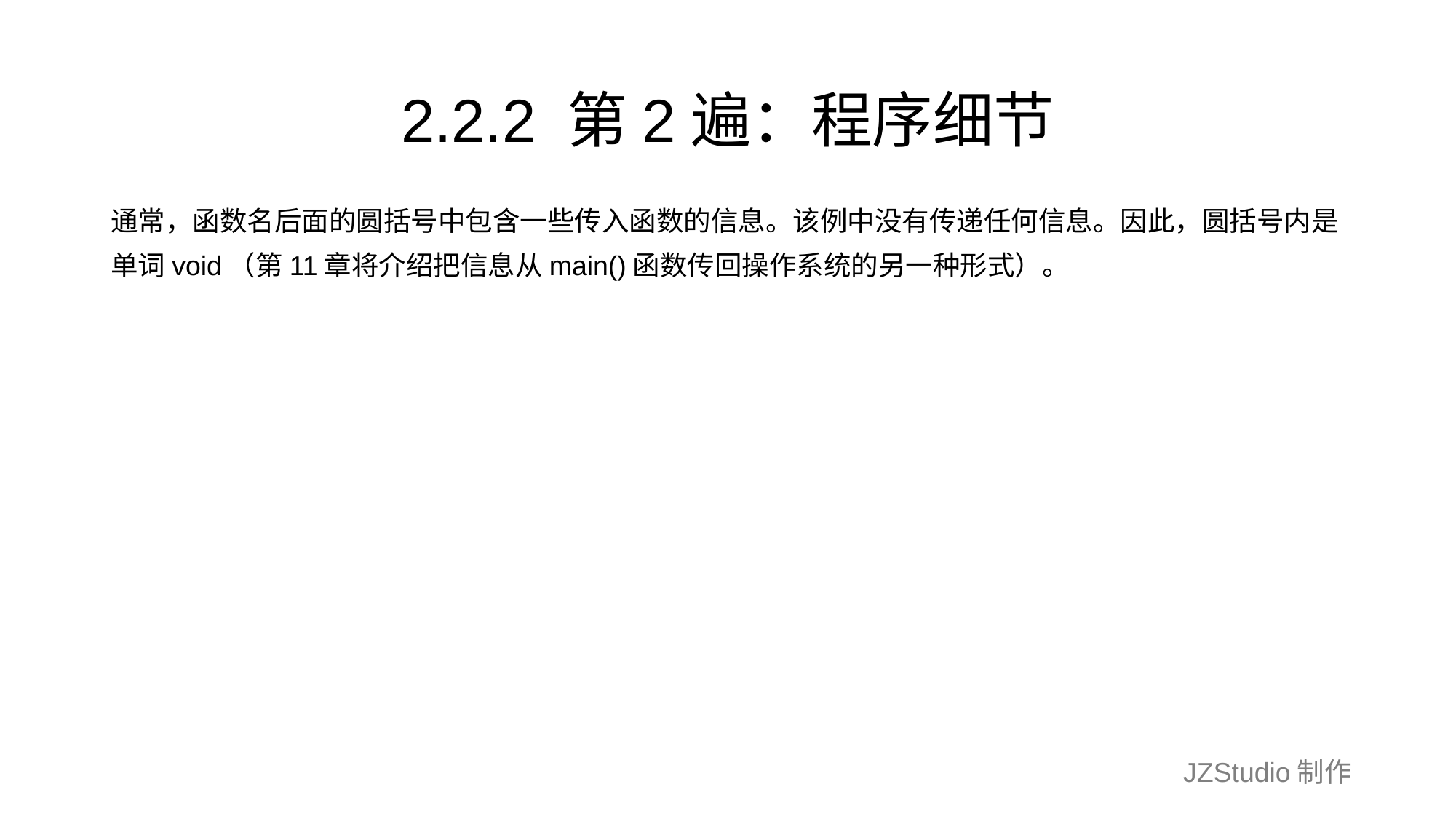

# 2.2.2 第2遍：程序细节
通常，函数名后面的圆括号中包含一些传入函数的信息。该例中没有传递任何信息。因此，圆括号内是
单词void（第11章将介绍把信息从main()函数传回操作系统的另一种形式）。